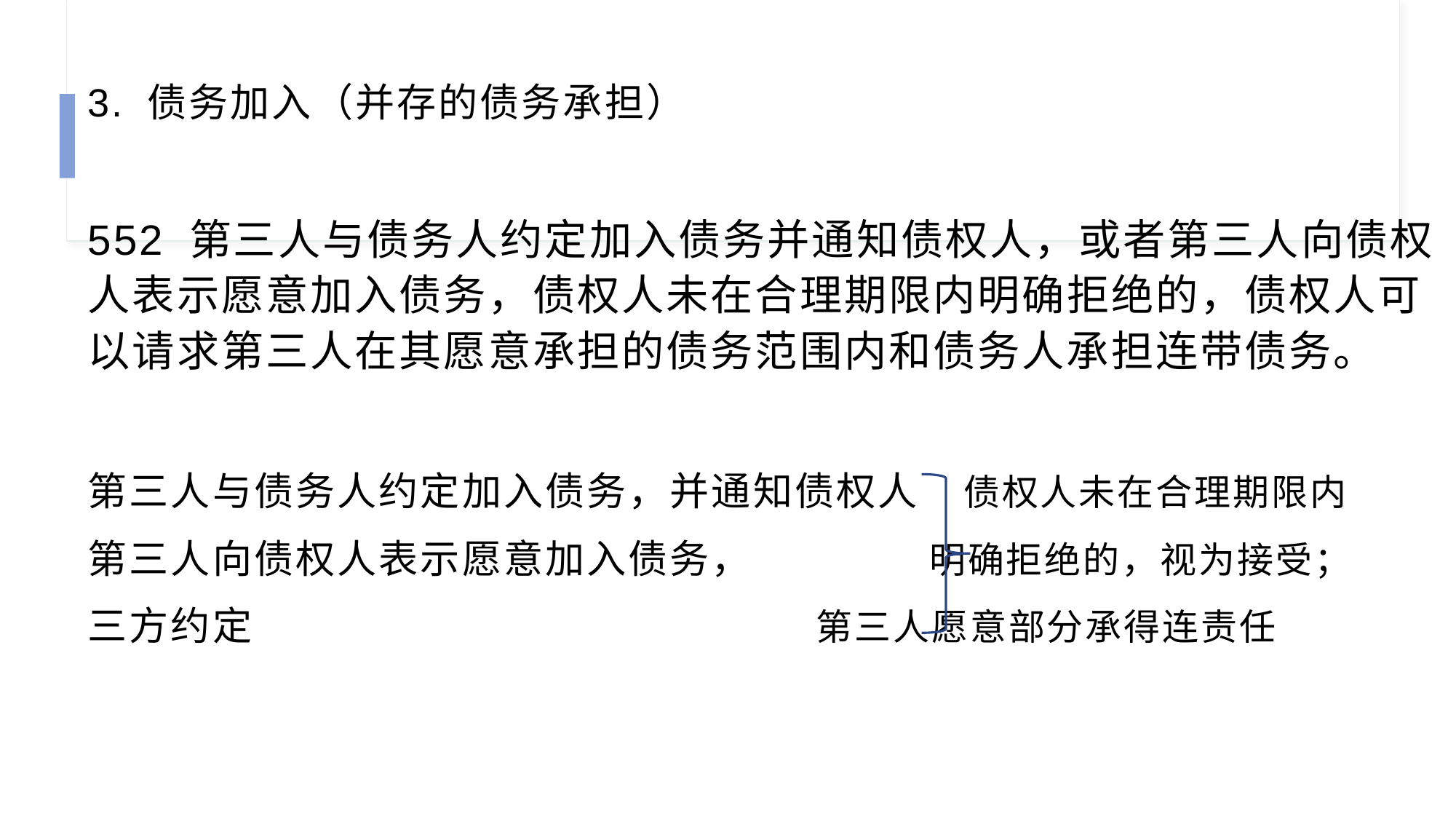

3. 债务加入（并存的债务承担）

552 第三人与债务人约定加入债务并通知债权人，或者第三人向债权人表示愿意加入债务，债权人未在合理期限内明确拒绝的，债权人可以请求第三人在其愿意承担的债务范围内和债务人承担连带债务。

第三人与债务人约定加入债务，并通知债权人    债权人未在合理期限内
第三人向债权人表示愿意加入债务，                明确拒绝的，视为接受；
三方约定                                                   第三人愿意部分承得连责任